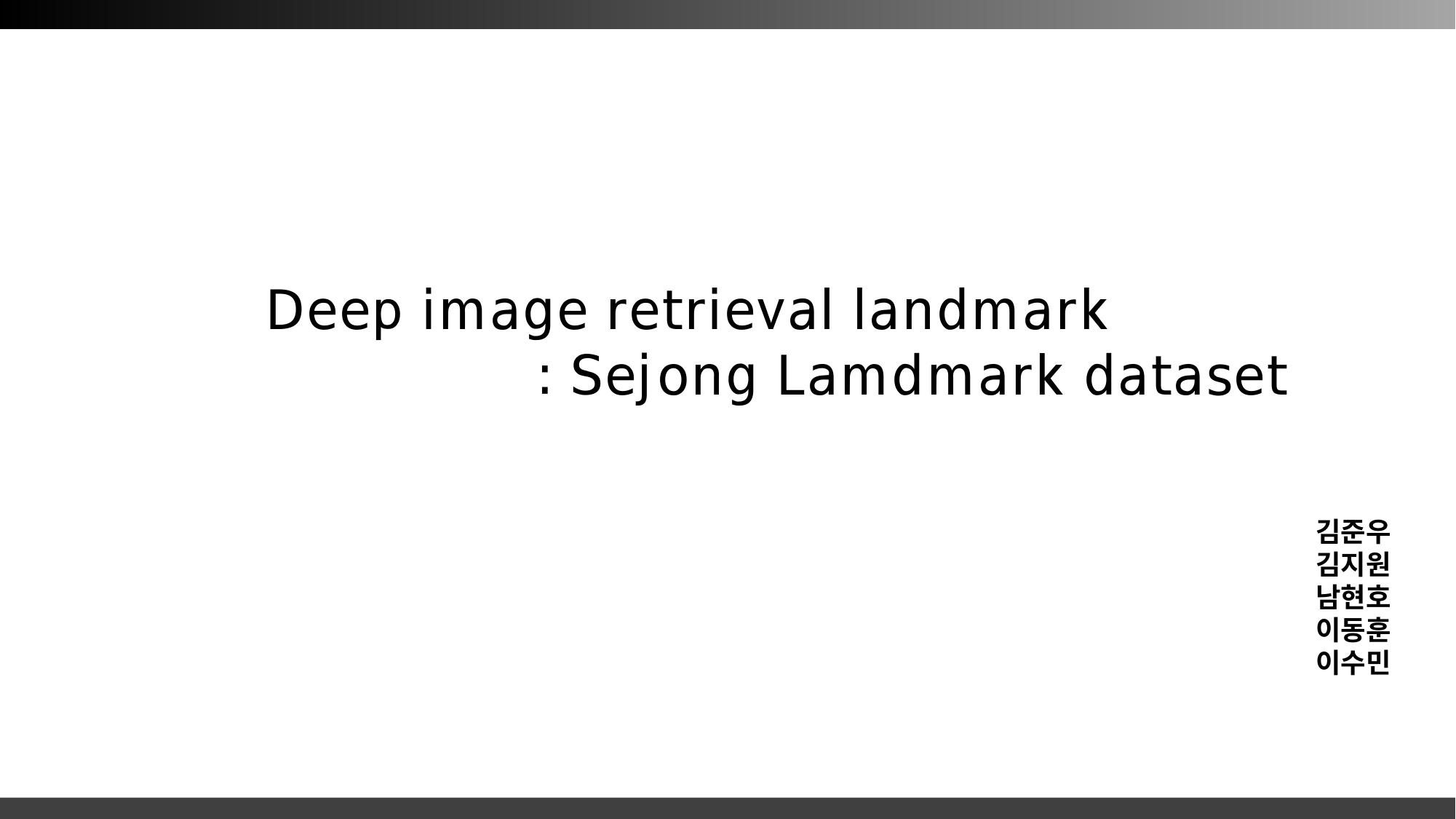

# Deep image retrieval landmark : Sejong Lamdmark dataset
김준우
김지원
남현호
이동훈
이수민